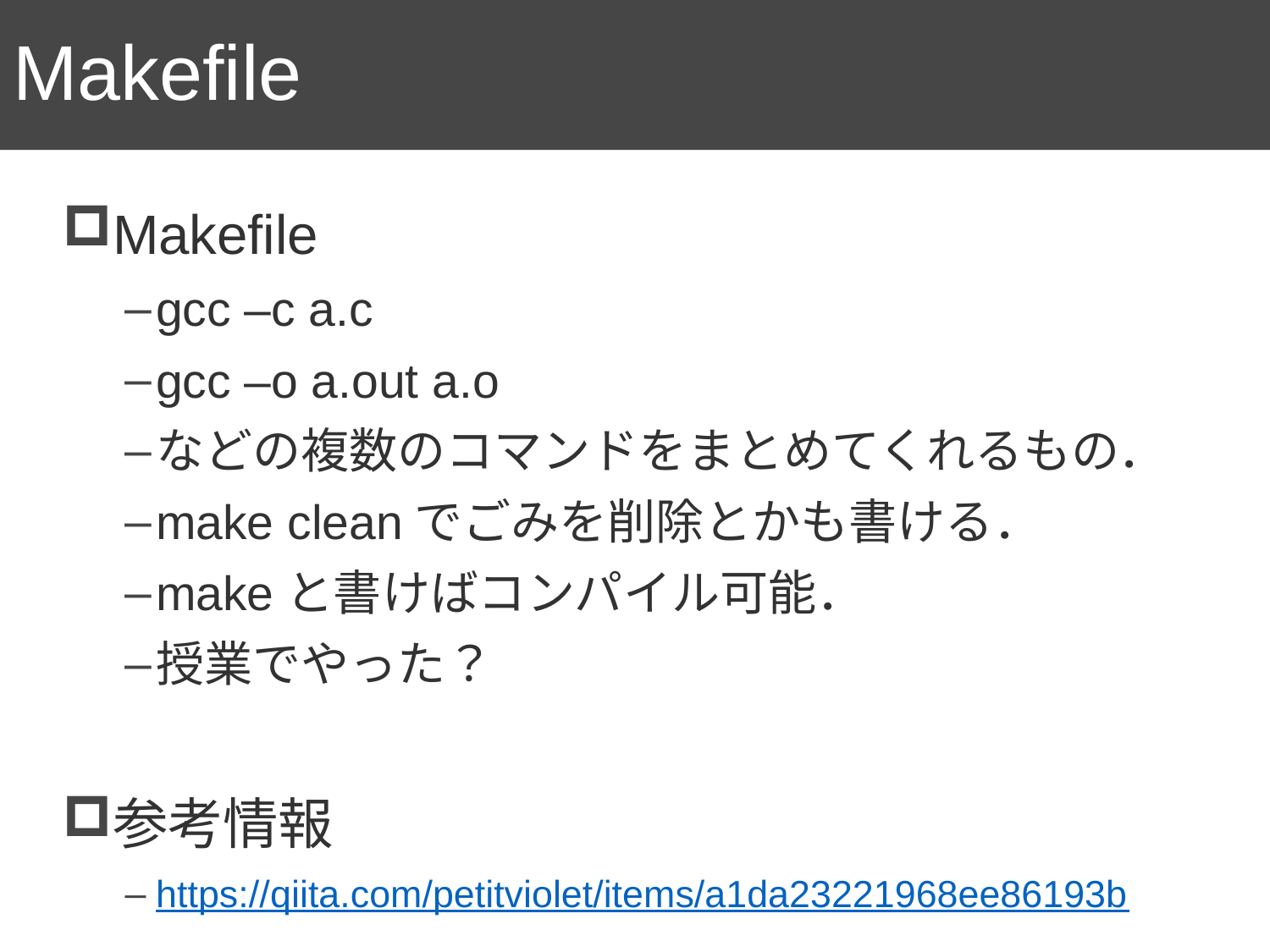

# Makefile
72
Makefile
gcc –c a.c
gcc –o a.out a.o
などの複数のコマンドをまとめてくれるもの．
make cleanでごみを削除とかも書ける．
makeと書けばコンパイル可能．
授業でやった？

参考情報
https://qiita.com/petitviolet/items/a1da23221968ee86193b